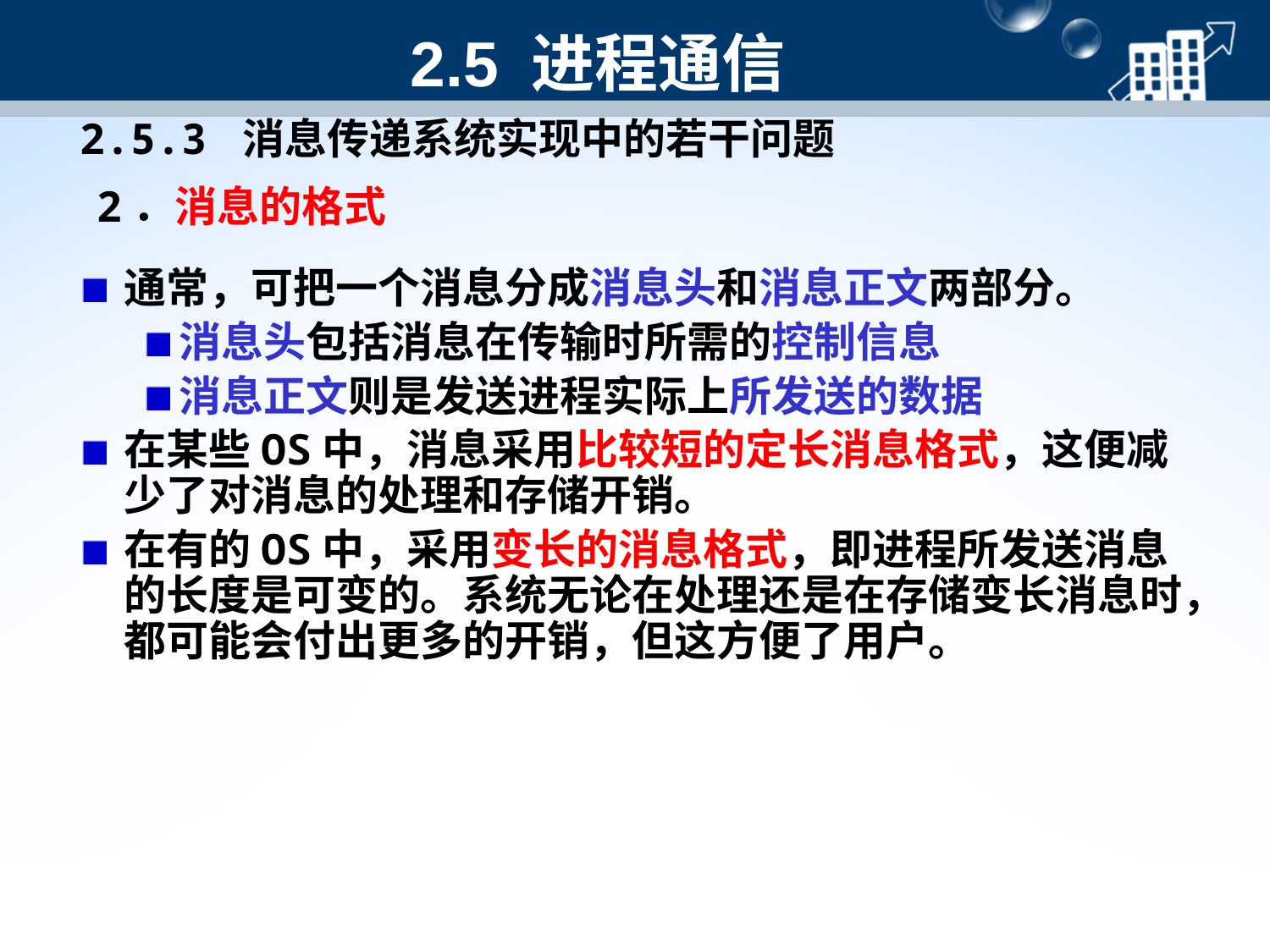

2.5 进程通信
2.5.3 消息传递系统实现中的若干问题
2．消息的格式

通常，可把一个消息分成消息头和消息正文两部分。
消息头包括消息在传输时所需的控制信息
消息正文则是发送进程实际上所发送的数据
在某些OS中，消息采用比较短的定长消息格式，这便减少了对消息的处理和存储开销。
在有的OS中，采用变长的消息格式，即进程所发送消息的长度是可变的。系统无论在处理还是在存储变长消息时，都可能会付出更多的开销，但这方便了用户。